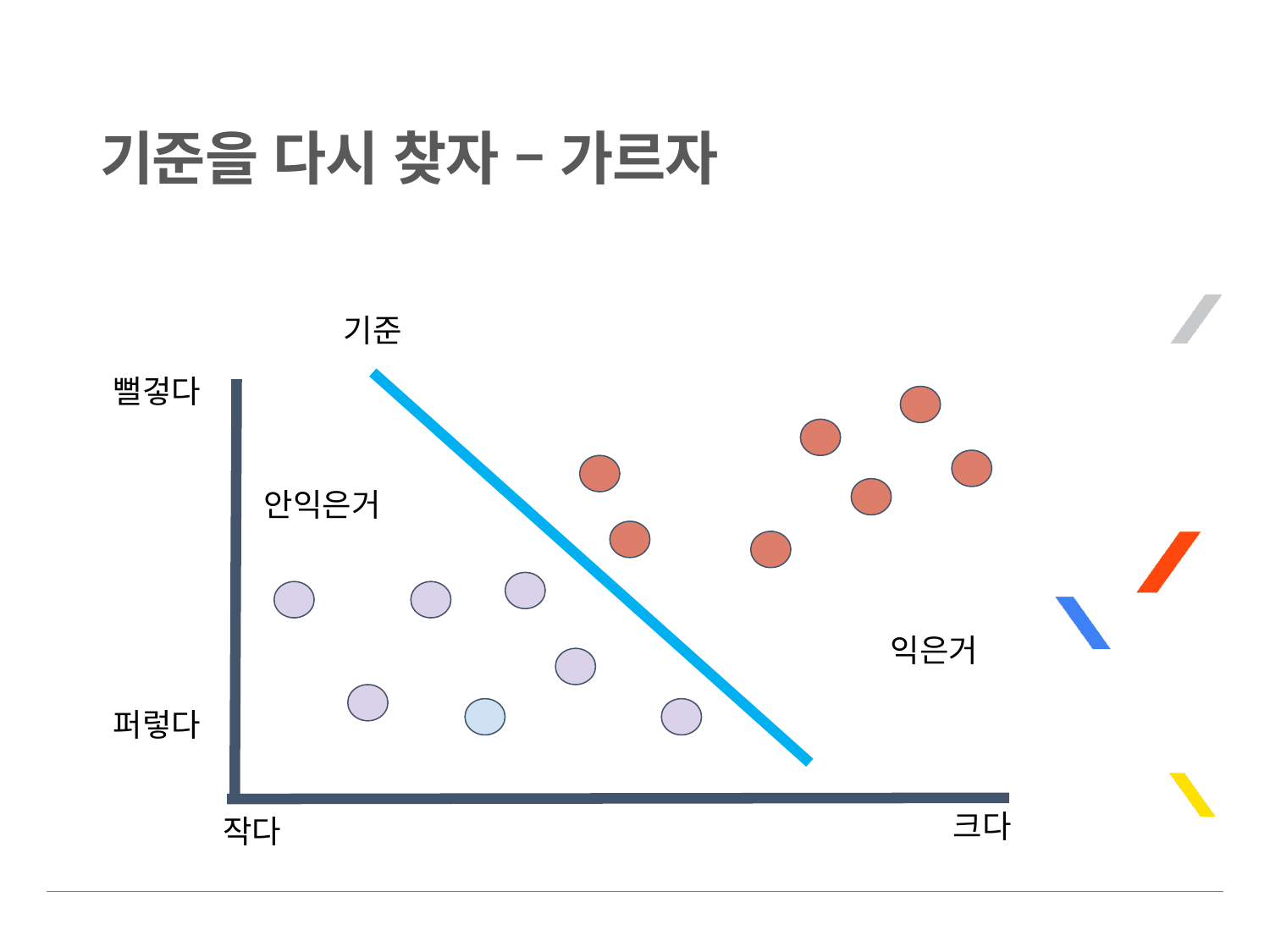

# 기준을 다시 찾자 – 가르자
기준
뻘겋다

안익은거

익은거

퍼렇다

크다
작다